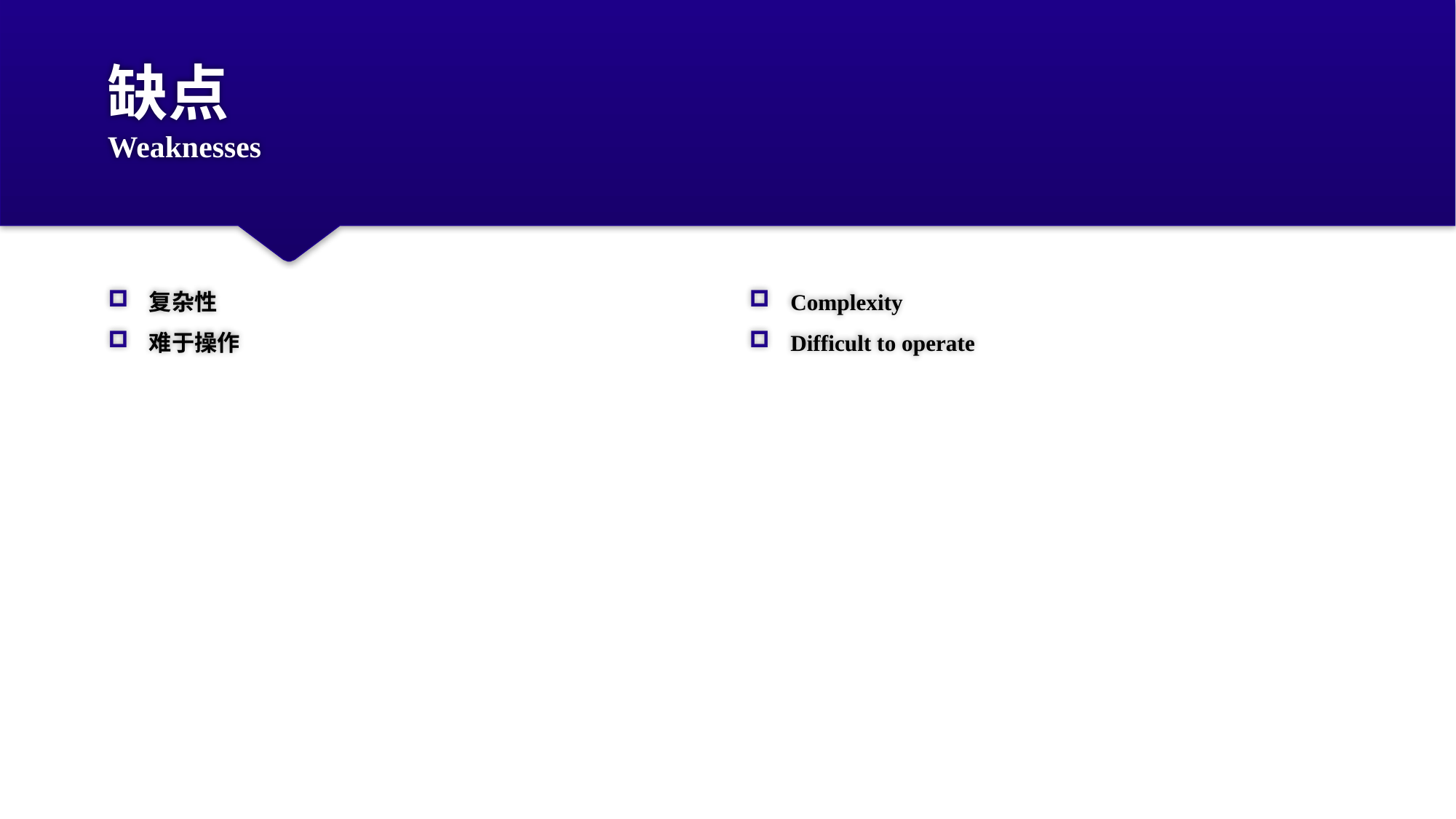

# 缺点 Weaknesses
复杂性
难于操作

Complexity
Difficult to operate